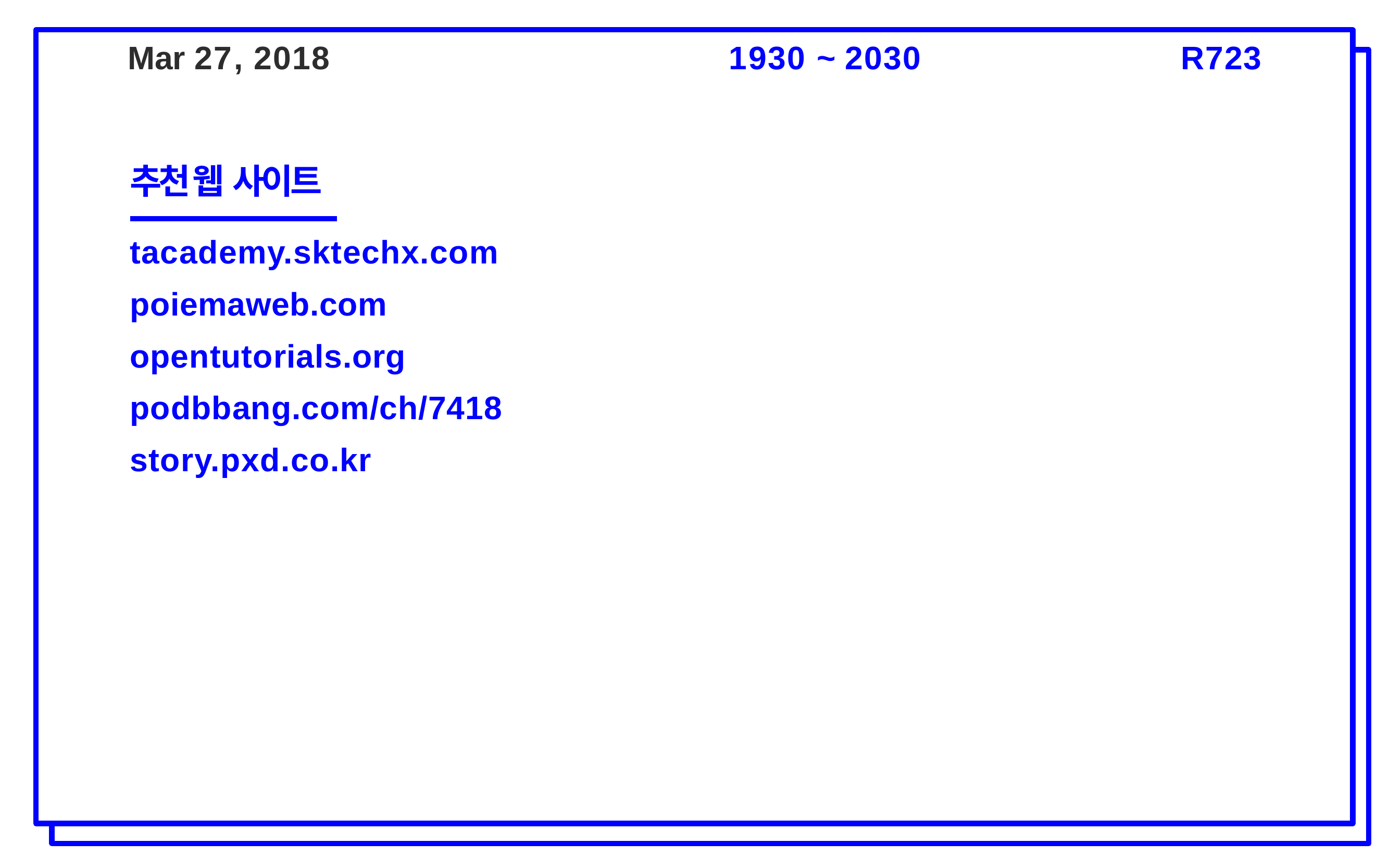

# Mar 27, 2018
1930 ~ 2030
R723
추천 웹 사이트
tacademy.sktechx.com  poiemaweb.com  opentutorials.org  podbbang.com/ch/7418  story.pxd.co.kr